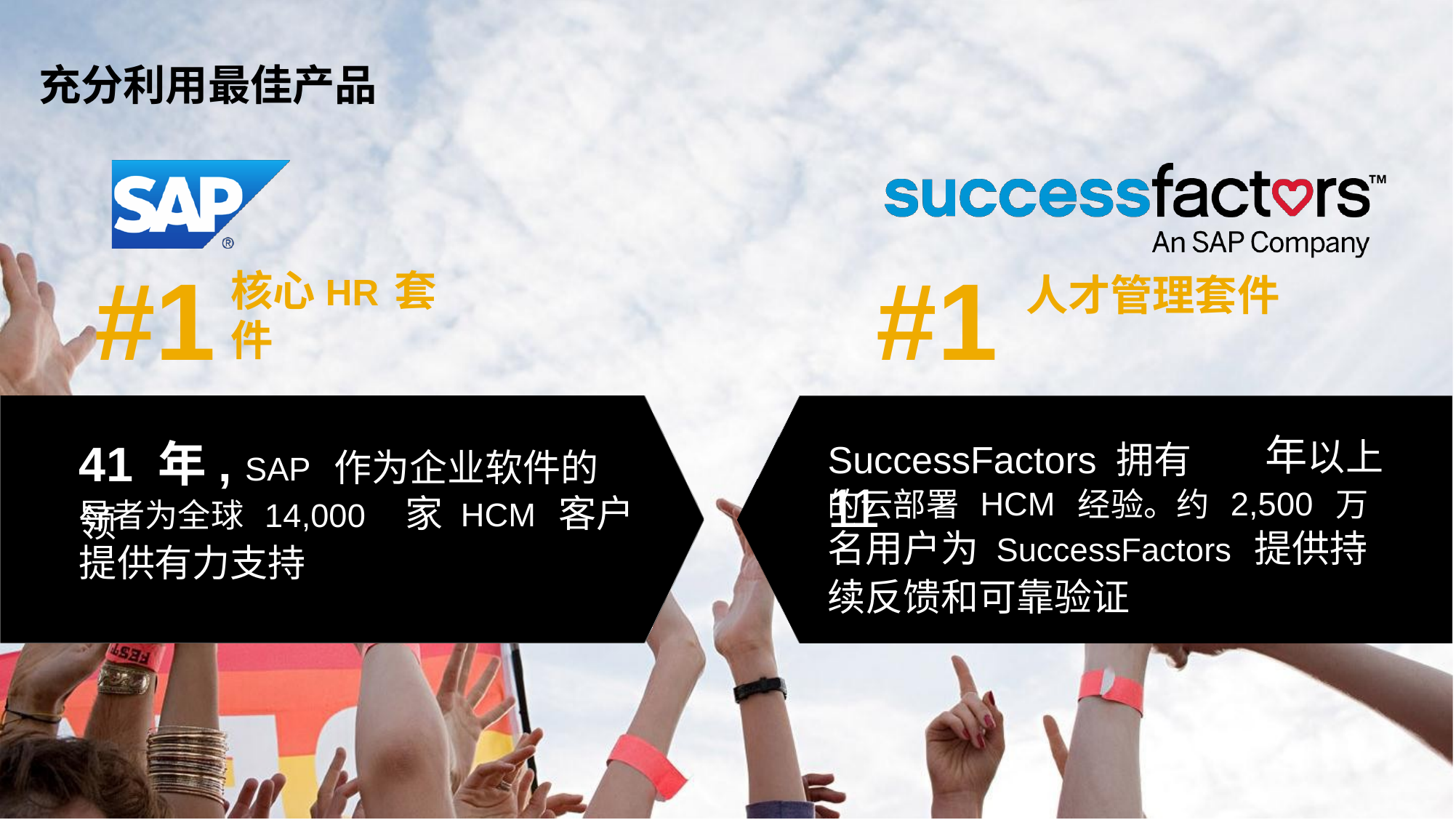

© 2014 SAP AG. All rights reserved by Liams Meng 孟盛.	38

充分利用最佳产品

#1
#1
核心HR套件
人才管理套件

SuccessFactors 拥有 11
年以上
41 年, SAP 作为企业软件的领
的云部署 HCM 经验。约 2,500 万
名用户为 SuccessFactors 提供持
续反馈和可靠验证
导者为全球 14,000
提供有力支持
家 HCM 客户